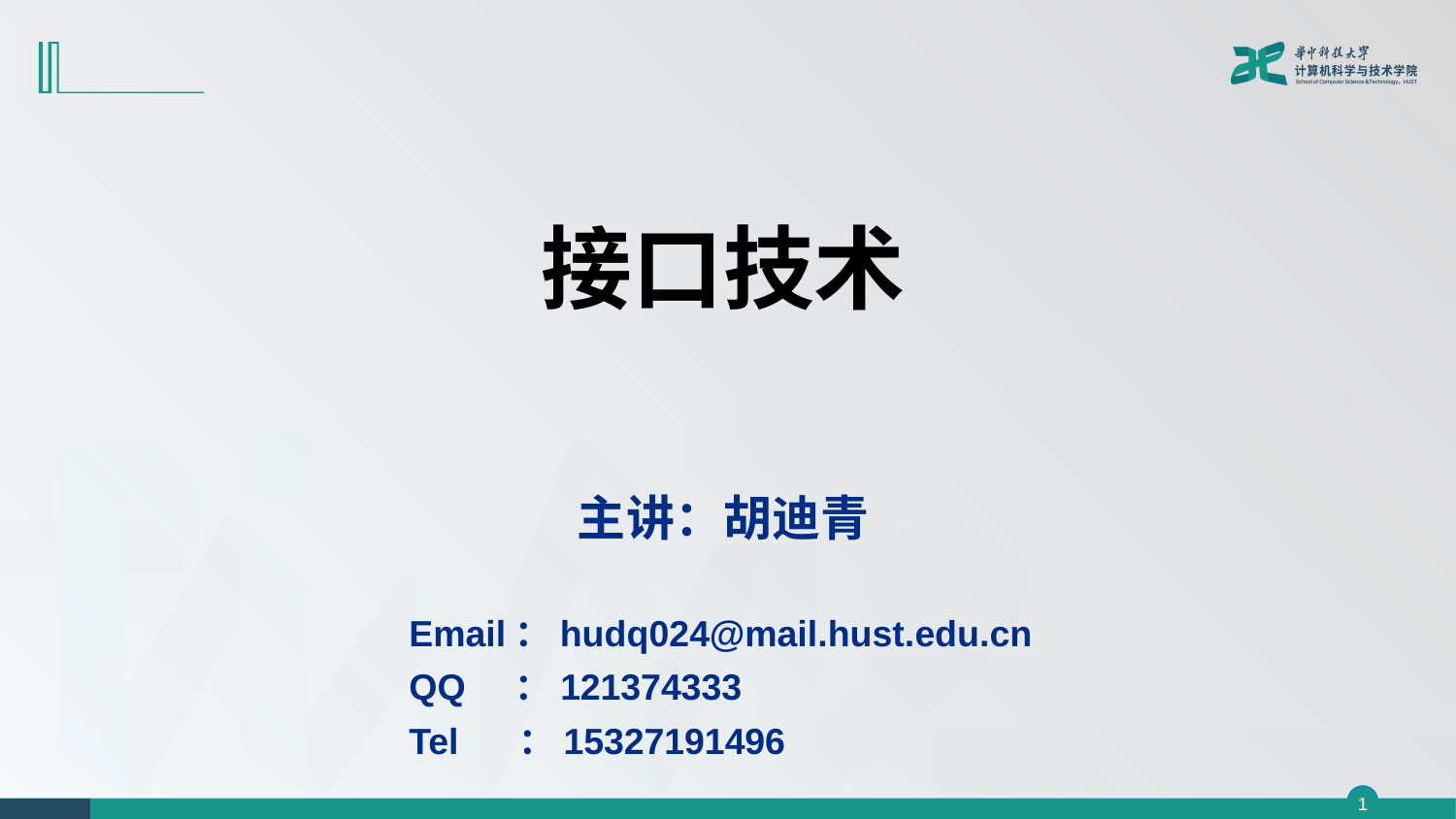

接口技术
主讲：胡迪青

Email：hudq024@mail.hust.edu.cn
QQ    ：121374333
Tel     ：15327191496